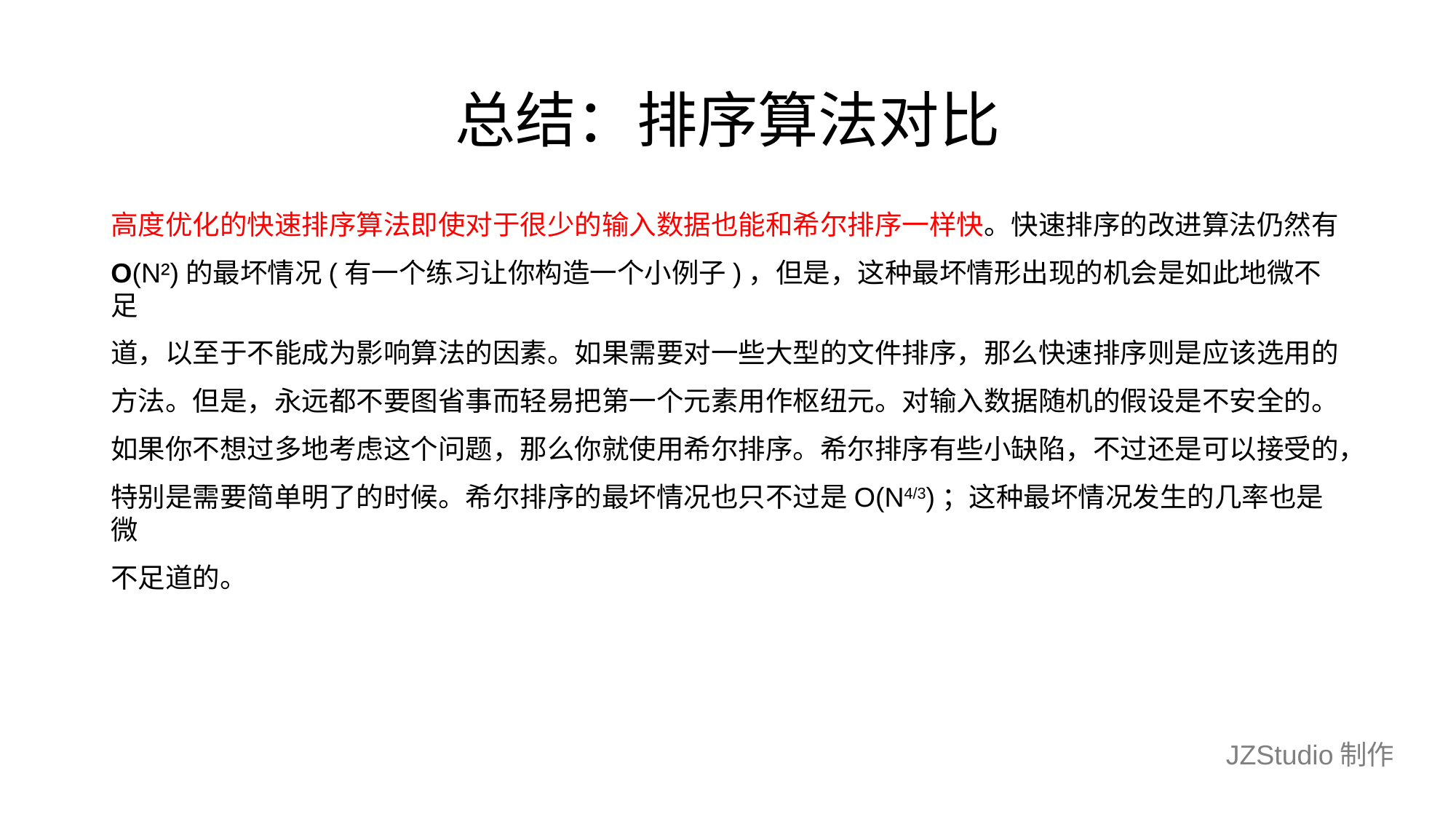

# 总结：排序算法对比
高度优化的快速排序算法即使对于很少的输入数据也能和希尔排序一样快。快速排序的改进算法仍然有
O(N²)的最坏情况(有一个练习让你构造一个小例子)，但是，这种最坏情形出现的机会是如此地微不足
道，以至于不能成为影响算法的因素。如果需要对一些大型的文件排序，那么快速排序则是应该选用的
方法。但是，永远都不要图省事而轻易把第一个元素用作枢纽元。对输入数据随机的假设是不安全的。
如果你不想过多地考虑这个问题，那么你就使用希尔排序。希尔排序有些小缺陷，不过还是可以接受的，
特别是需要简单明了的时候。希尔排序的最坏情况也只不过是O(N4/3)；这种最坏情况发生的几率也是微
不足道的。